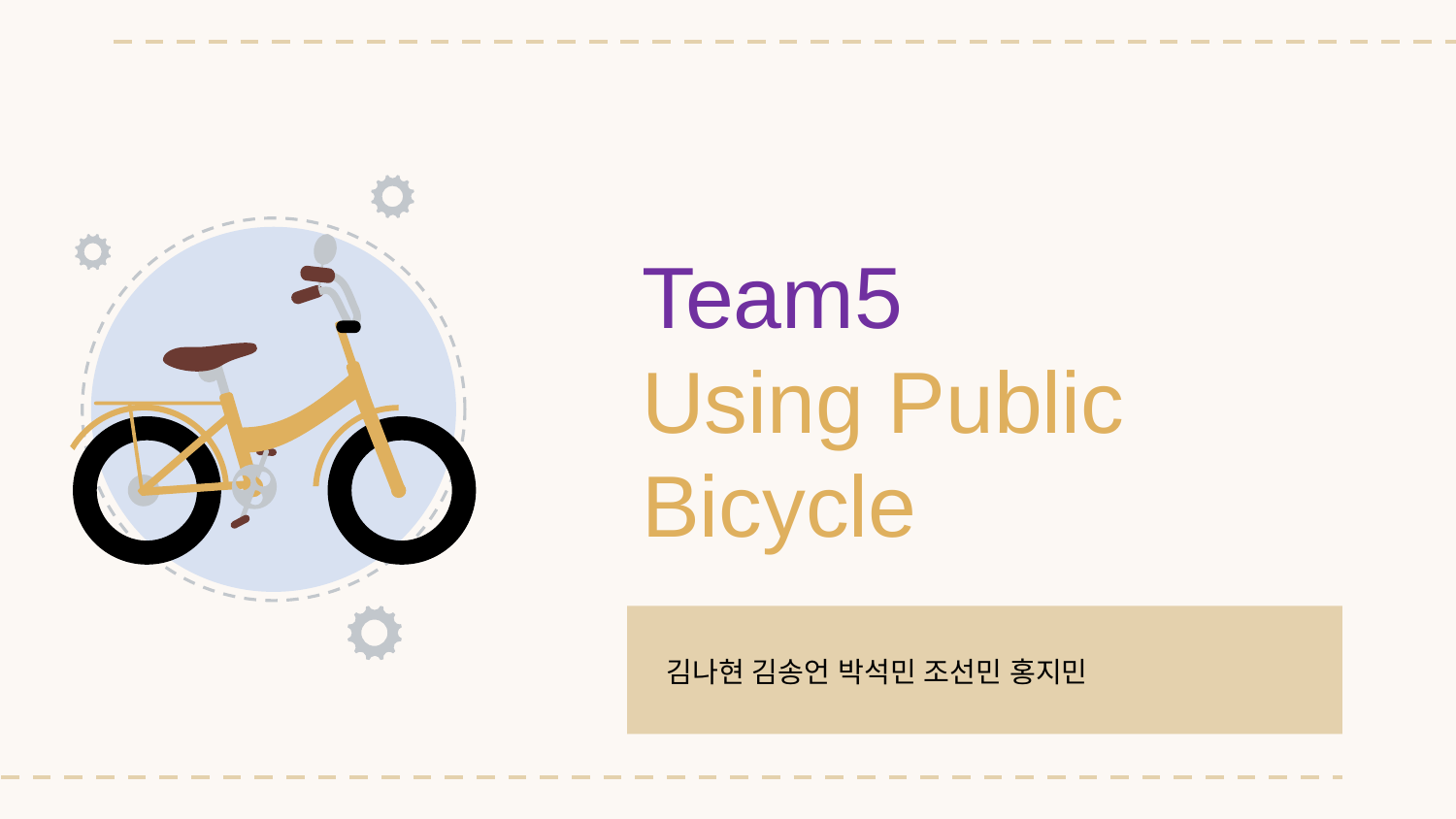

# Team5 Using Public Bicycle

김나현 김송언 박석민 조선민 홍지민